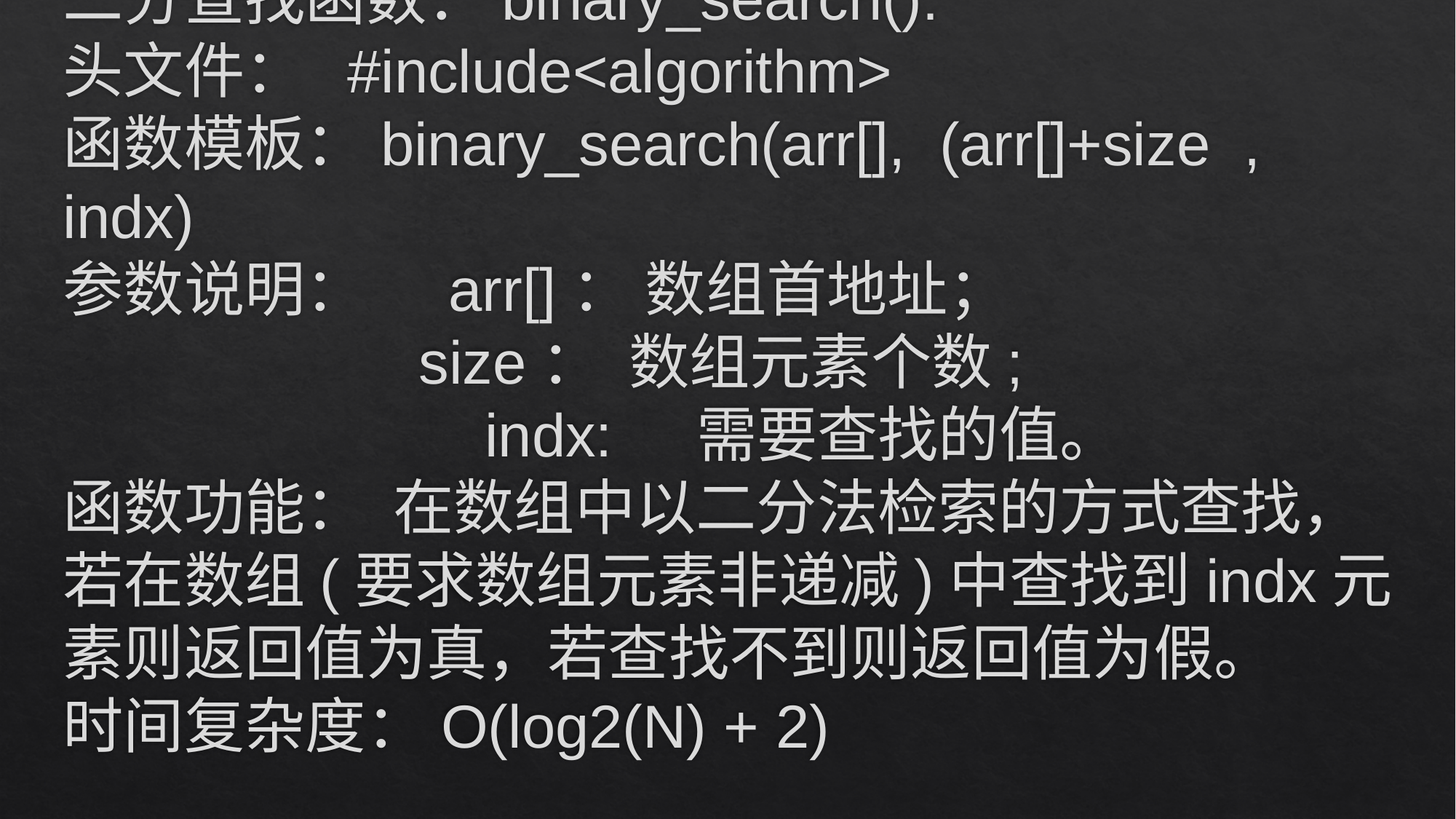

# 二分查找函数：binary_search(): 头文件：  #include<algorithm> 函数模板：binary_search(arr[],  (arr[]+size  ,  indx) 参数说明：     arr[]： 数组首地址；                          size：  数组元素个数;                          indx:    需要查找的值。 函数功能：  在数组中以二分法检索的方式查找，若在数组(要求数组元素非递减)中查找到indx元素则返回值为真，若查找不到则返回值为假。 时间复杂度：O(log2(N) + 2)